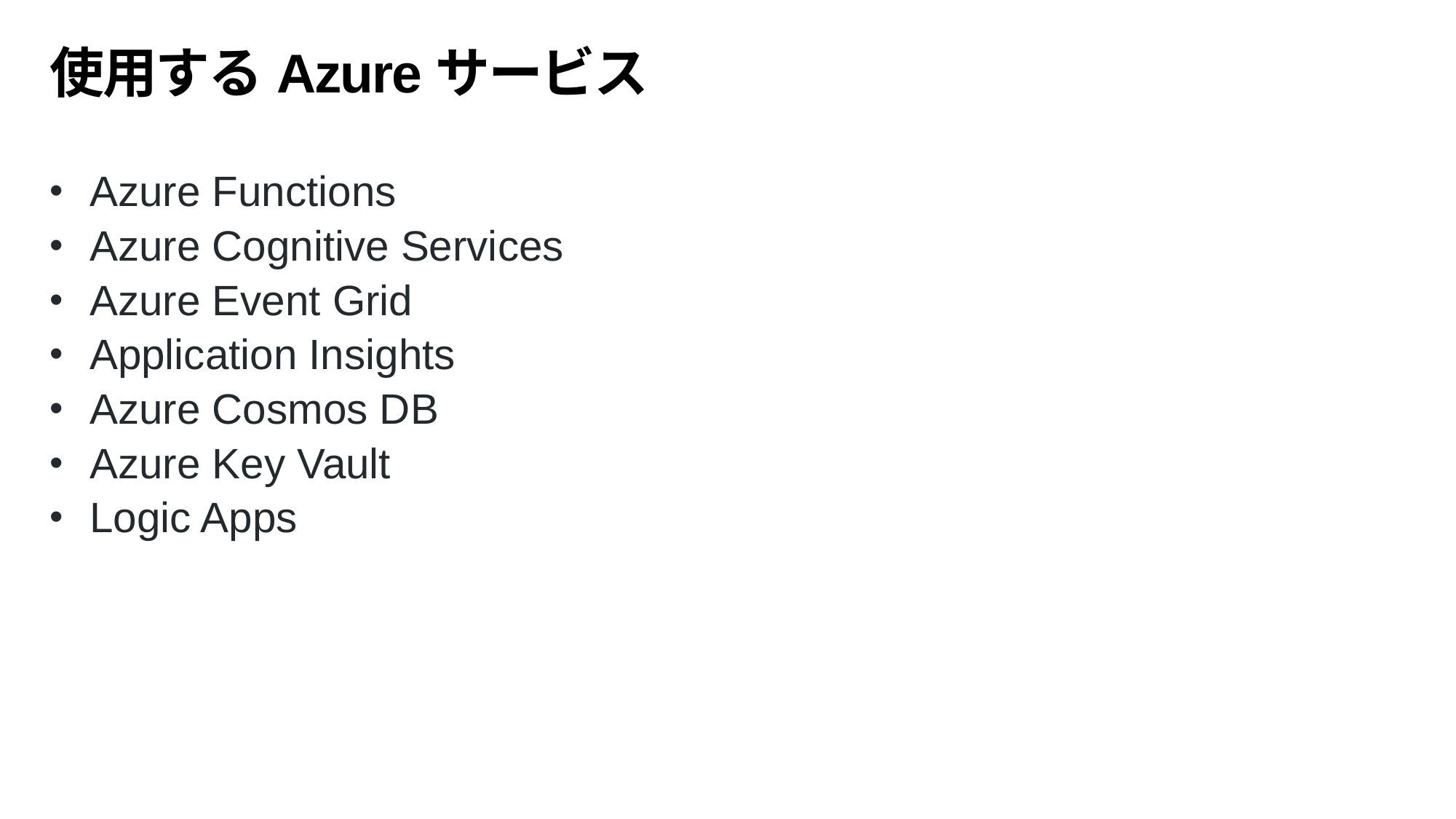

# 使用するAzureサービス
Azure Functions
Azure Cognitive Services
Azure Event Grid
Application Insights
Azure Cosmos DB
Azure Key Vault
Logic Apps